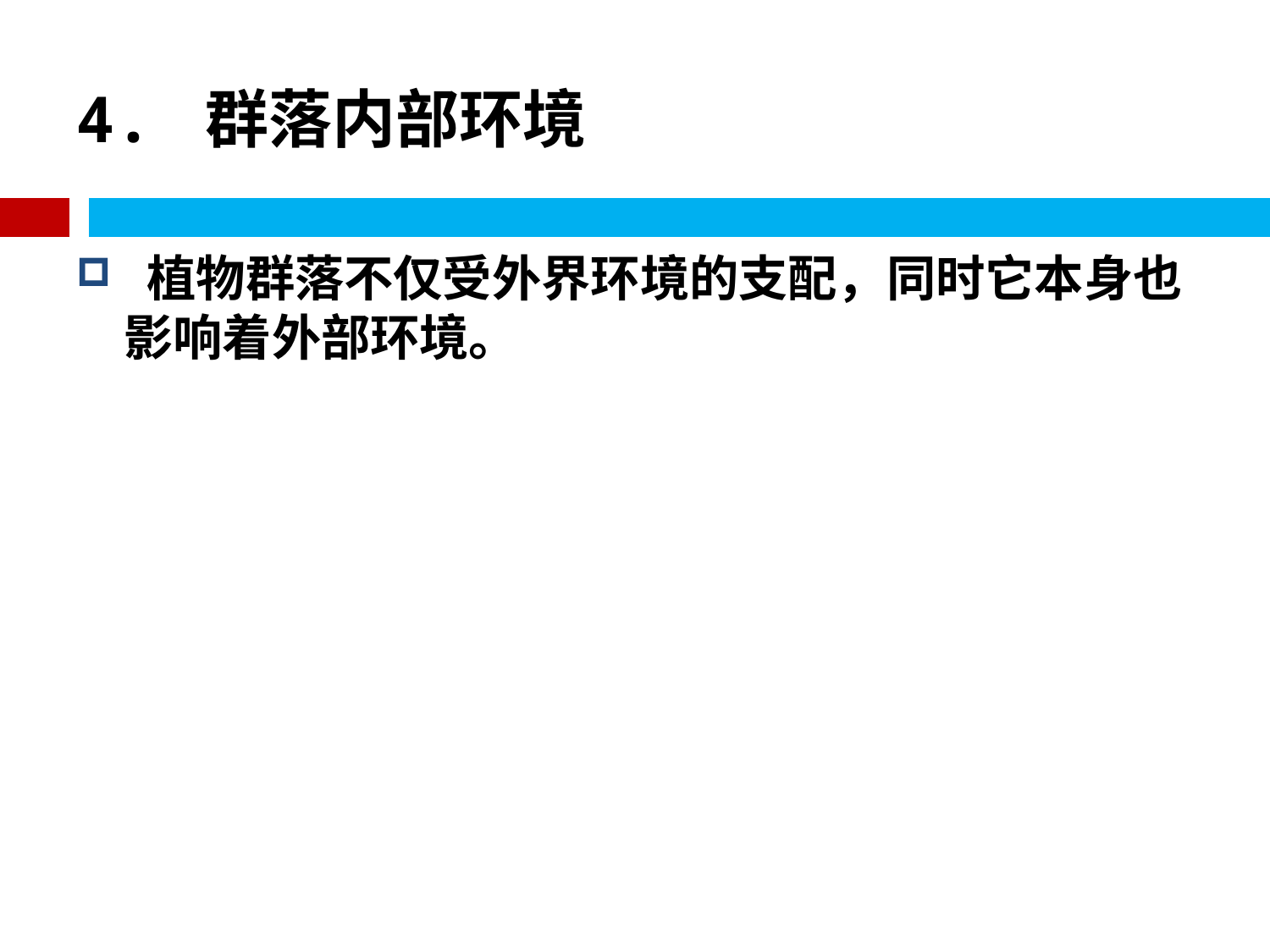

# 4. 群落内部环境
 植物群落不仅受外界环境的支配，同时它本身也影响着外部环境。